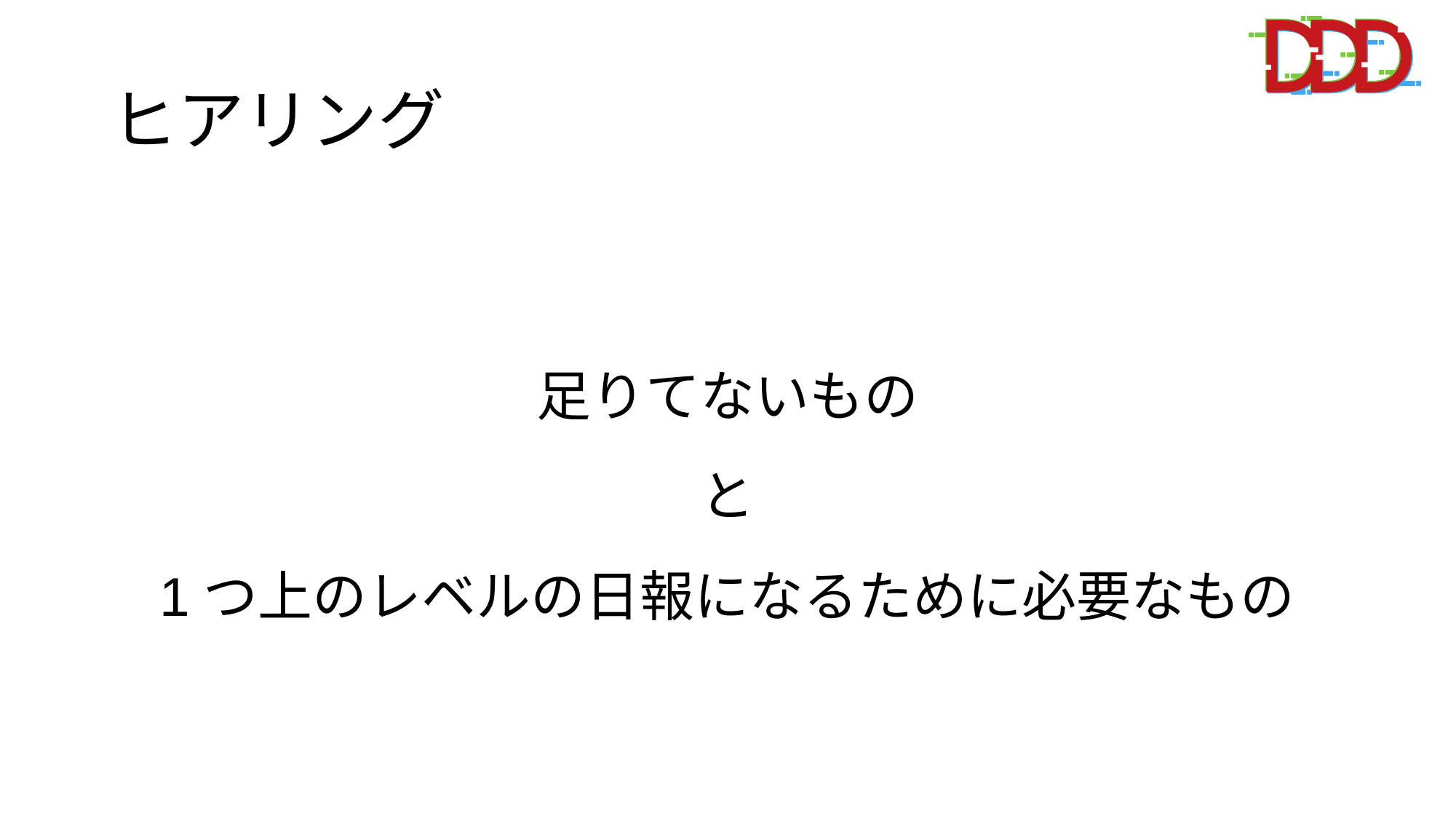

# ヒアリング
足りてないもの
と
1つ上のレベルの日報になるために必要なもの